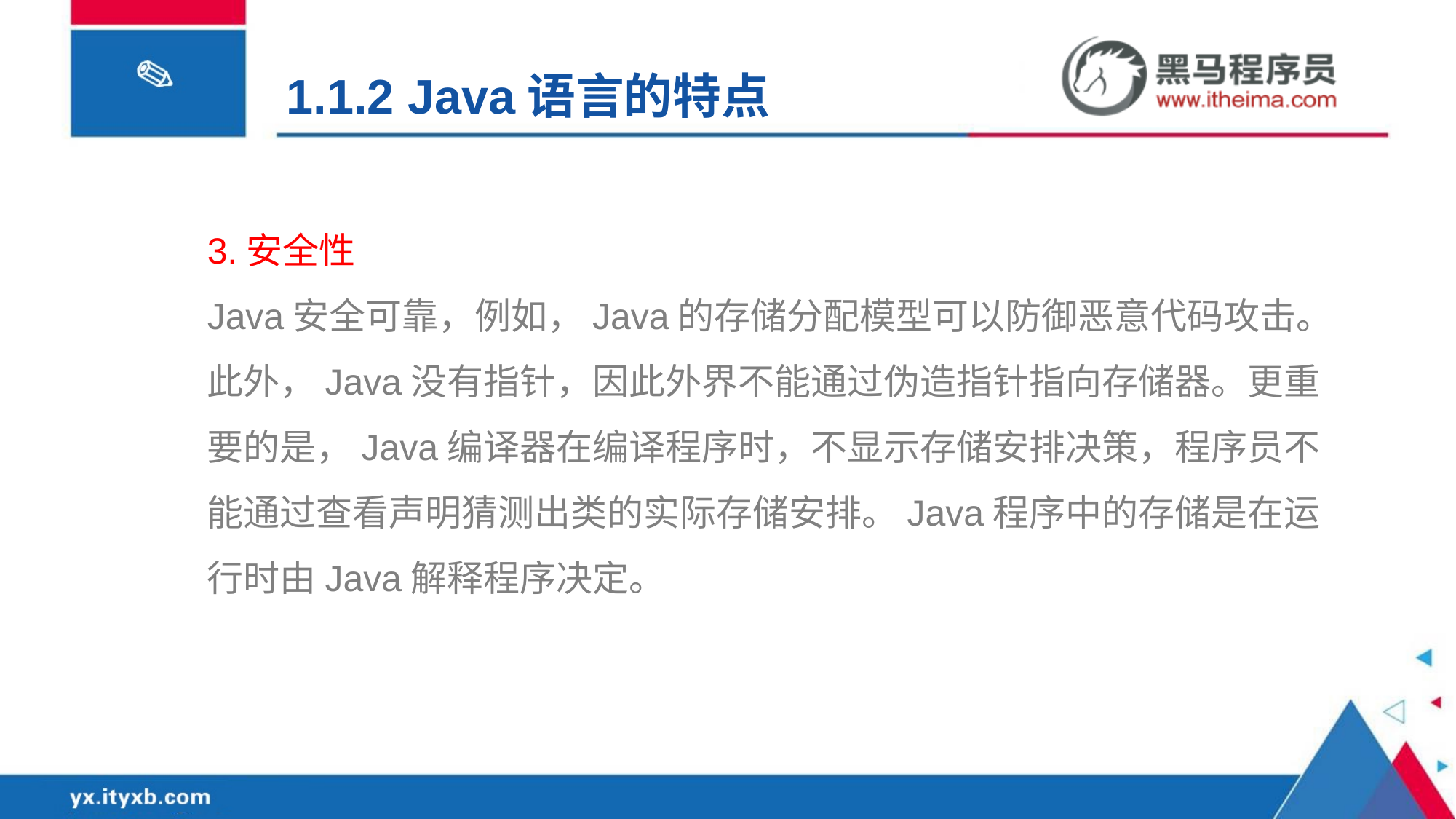

1.1.2 Java语言的特点
3.安全性
Java安全可靠，例如，Java的存储分配模型可以防御恶意代码攻击。此外，Java没有指针，因此外界不能通过伪造指针指向存储器。更重要的是，Java编译器在编译程序时，不显示存储安排决策，程序员不能通过查看声明猜测出类的实际存储安排。Java程序中的存储是在运行时由Java解释程序决定。